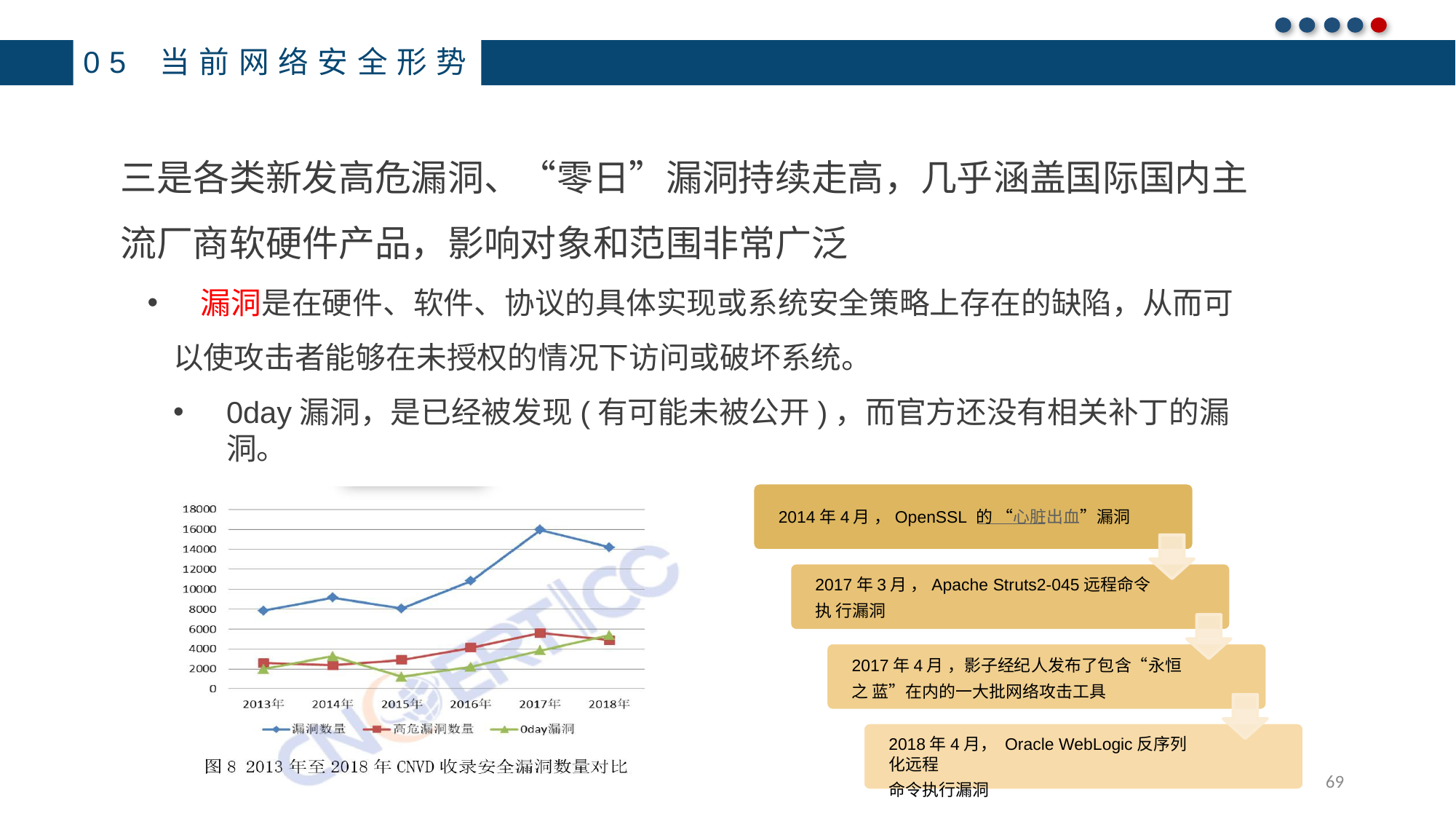

05 当前网络安全形势

三是各类新发高危漏洞、“零日”漏洞持续走高，几乎涵盖国际国内主 流厂商软硬件产品，影响对象和范围非常广泛
   漏洞是在硬件、软件、协议的具体实现或系统安全策略上存在的缺陷，从而可以使攻击者能够在未授权的情况下访问或破坏系统。
0day漏洞，是已经被发现(有可能未被公开)，而官方还没有相关补丁的漏洞。

2014年4月 ，OpenSSL 的 “心脏出血”漏洞

2017年3月 ，Apache Struts2-045远程命令执 行漏洞

2017年4月 ，影子经纪人发布了包含“永恒之 蓝”在内的一大批网络攻击工具

2018年4月， Oracle WebLogic反序列化远程
命令执行漏洞

69